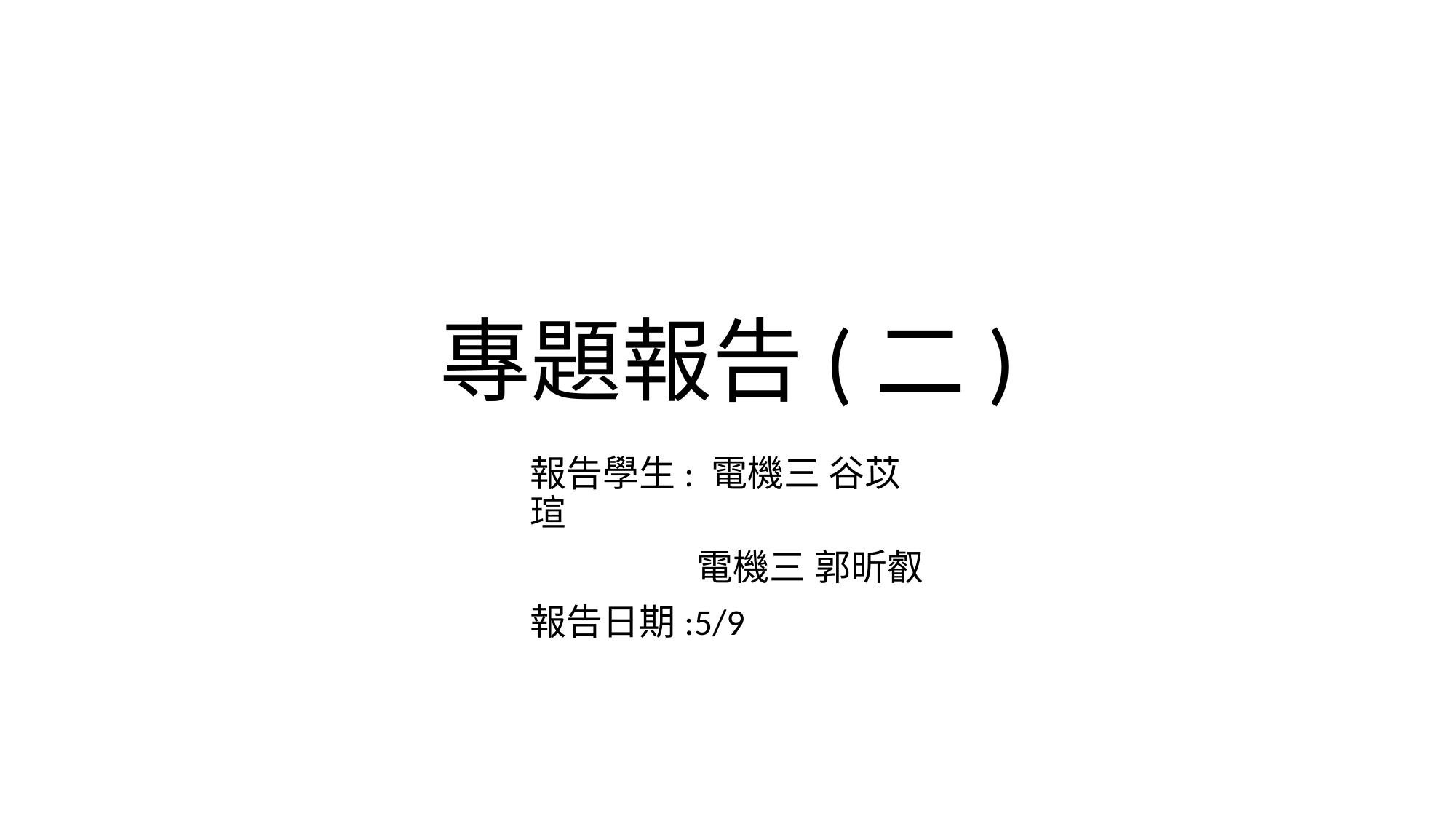

# 專題報告(二)
報告學生: 電機三 谷苡瑄
	      電機三 郭昕叡
報告日期:5/9